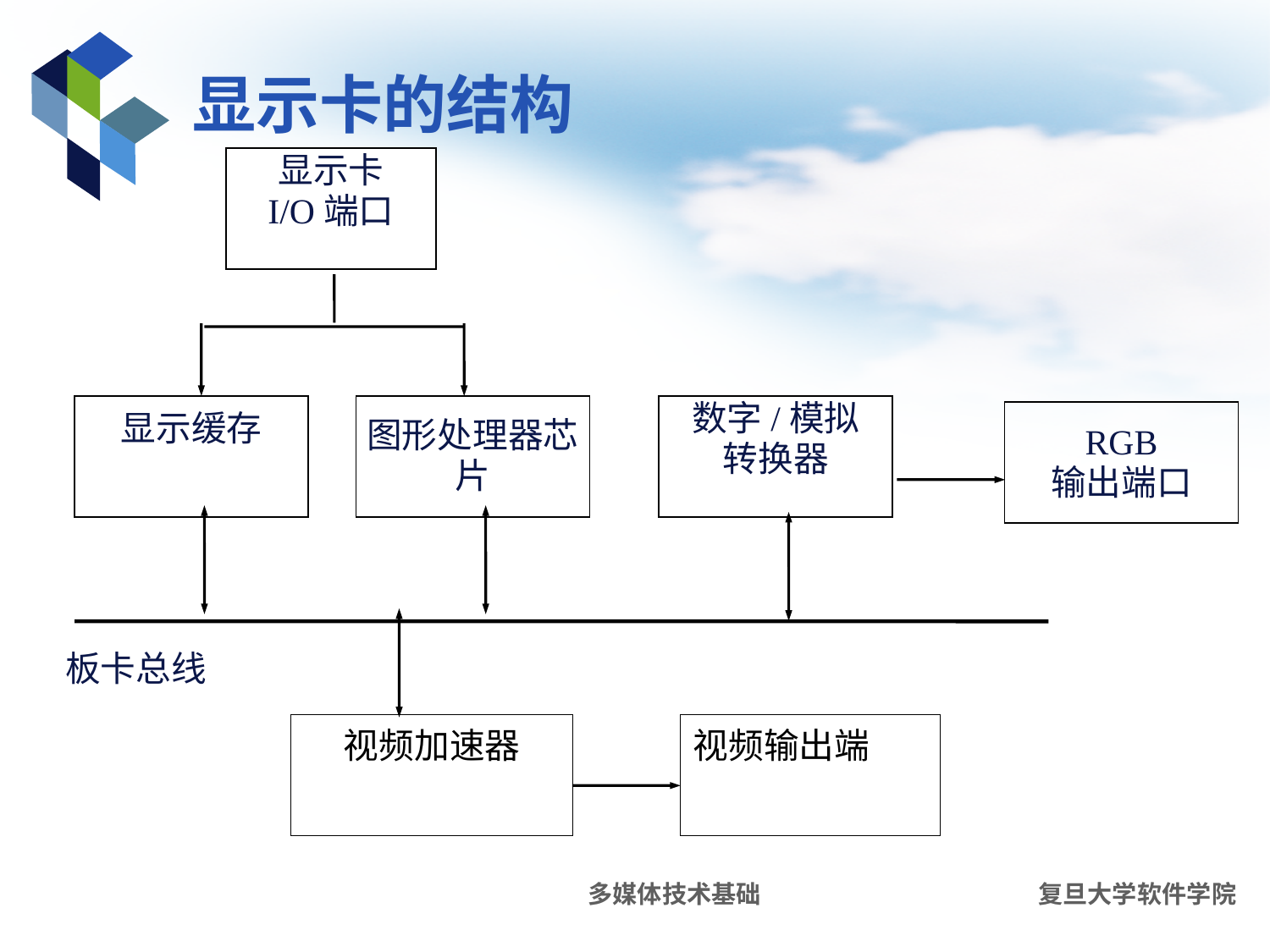

# 显示卡的结构
显示卡
I/O端口

显示缓存
图形处理器芯片
数字/模拟
转换器
RGB
输出端口

板卡总线
视频加速器
视频输出端

多媒体技术基础